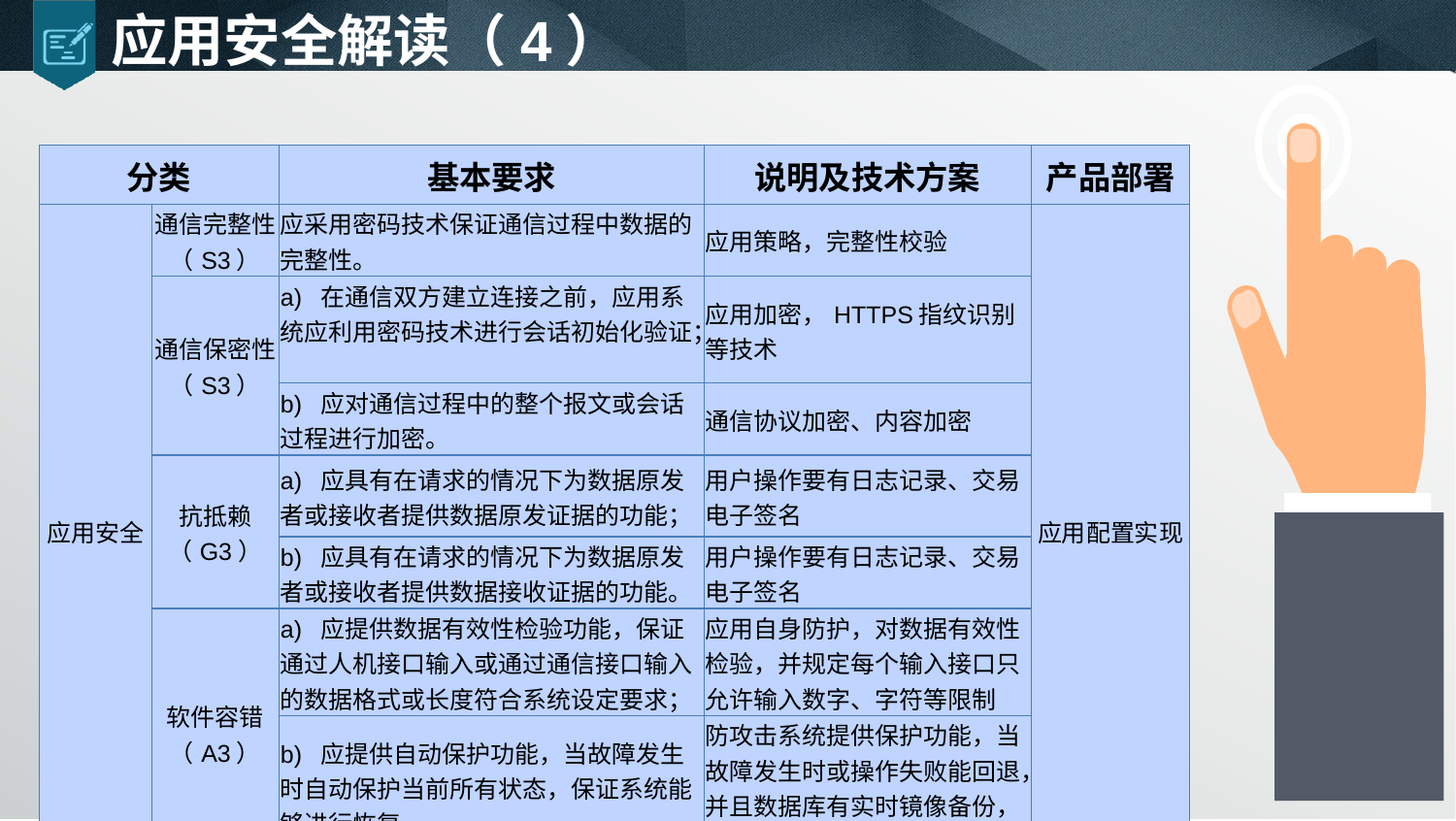

# 应用安全解读（4）

| 分类 |  | 基本要求 | 说明及技术方案 | 产品部署 |
| --- | --- | --- | --- | --- |
| 应用安全 | 通信完整性（S3） | 应采用密码技术保证通信过程中数据的完整性。 | 应用策略，完整性校验 | 应用配置实现 |
|  | 通信保密性（S3） | a) 在通信双方建立连接之前，应用系统应利用密码技术进行会话初始化验证； | 应用加密，HTTPS指纹识别等技术 |  |
|  |  | b) 应对通信过程中的整个报文或会话过程进行加密。 | 通信协议加密、内容加密 |  |
|  | 抗抵赖（G3） | a) 应具有在请求的情况下为数据原发者或接收者提供数据原发证据的功能； | 用户操作要有日志记录、交易电子签名 |  |
|  |  | b) 应具有在请求的情况下为数据原发者或接收者提供数据接收证据的功能。 | 用户操作要有日志记录、交易电子签名 |  |
|  | 软件容错（A3） | a) 应提供数据有效性检验功能，保证通过人机接口输入或通过通信接口输入的数据格式或长度符合系统设定要求； | 应用自身防护，对数据有效性检验，并规定每个输入接口只允许输入数字、字符等限制 |  |
|  |  | b) 应提供自动保护功能，当故障发生时自动保护当前所有状态，保证系统能够进行恢复。 | 防攻击系统提供保护功能，当故障发生时或操作失败能回退，并且数据库有实时镜像备份，能够进行恢复 |  |